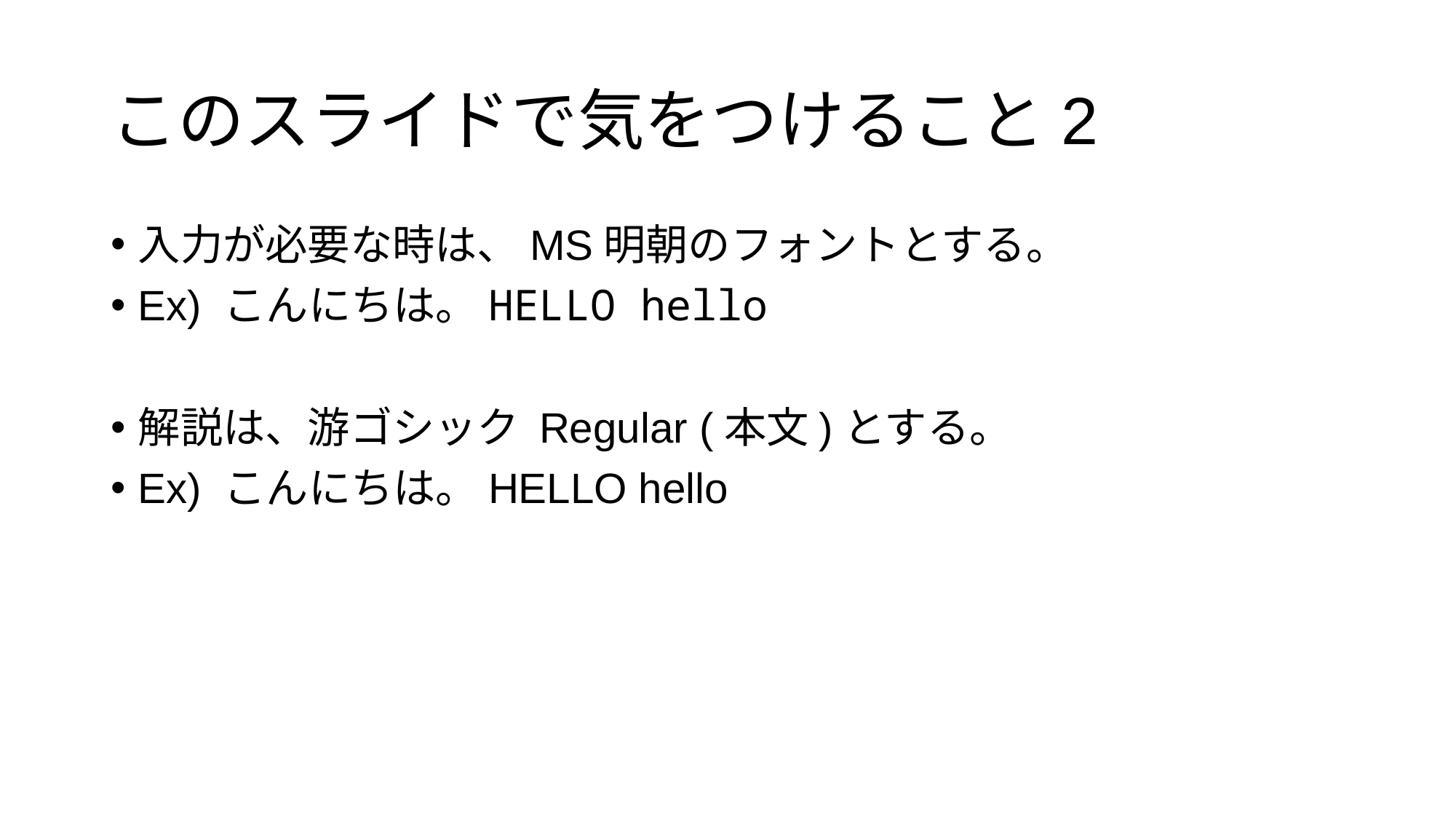

# このスライドで気をつけること2
入力が必要な時は、MS明朝のフォントとする。
Ex) こんにちは。HELLO hello

解説は、游ゴシック Regular (本文)とする。
Ex) こんにちは。HELLO hello